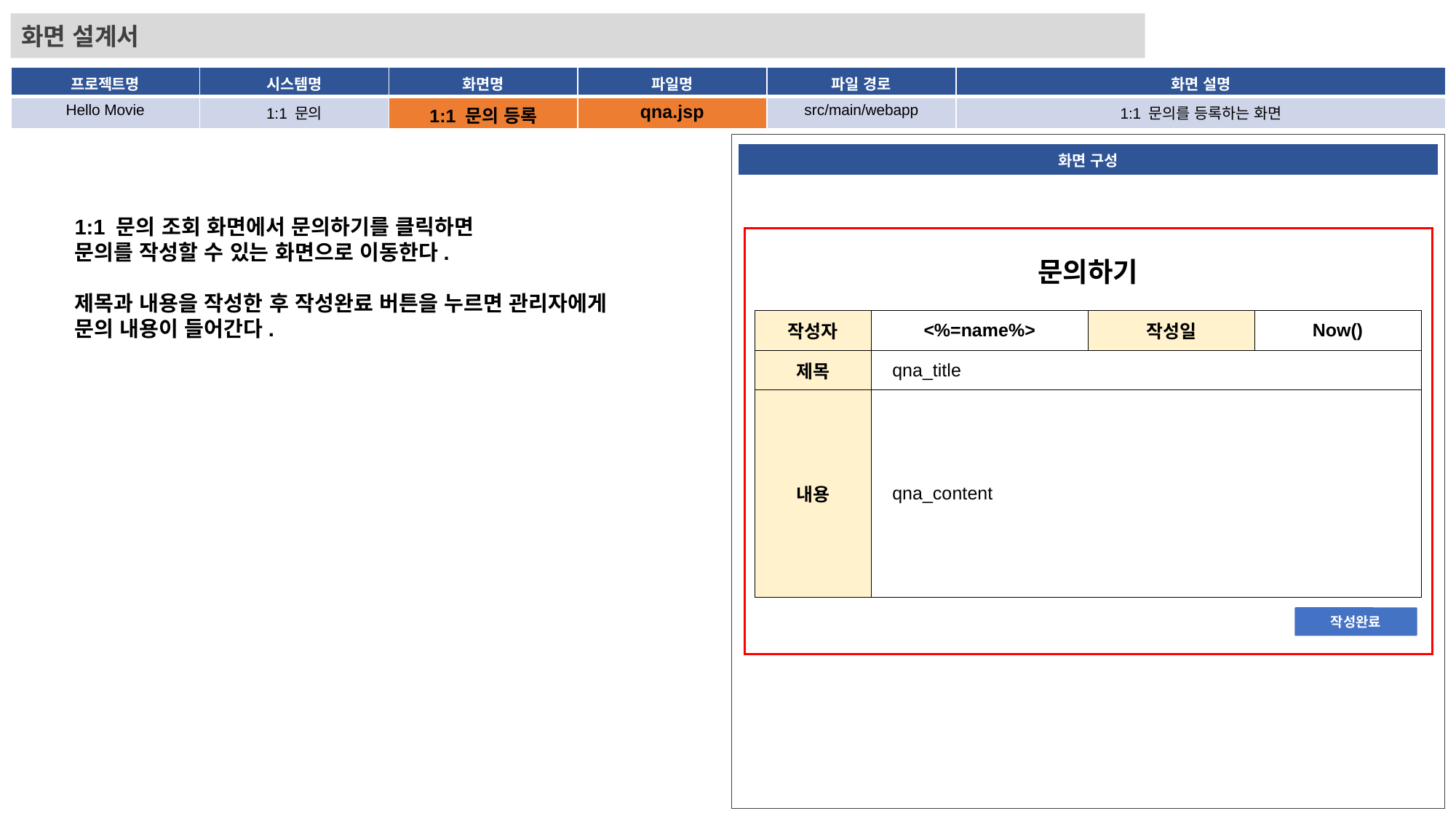

화면 설계서
| 프로젝트명 | 시스템명 | 화면명 | 파일명 | 파일 경로 | 화면 설명 |
| --- | --- | --- | --- | --- | --- |
| Hello Movie | 1:1 문의 | 1:1 문의 등록 | qna.jsp | src/main/webapp | 1:1 문의를 등록하는 화면 |

| 화면 구성 |
| --- |
1:1 문의 조회 화면에서 문의하기를 클릭하면
문의를 작성할 수 있는 화면으로 이동한다.

제목과 내용을 작성한 후 작성완료 버튼을 누르면 관리자에게 문의 내용이 들어간다.

문의하기
| 작성자 | <%=name%> | 작성일 | Now() |
| --- | --- | --- | --- |
| 제목 | qna\_title |  |  |
| 내용 | qna\_content |  |  |
작성완료